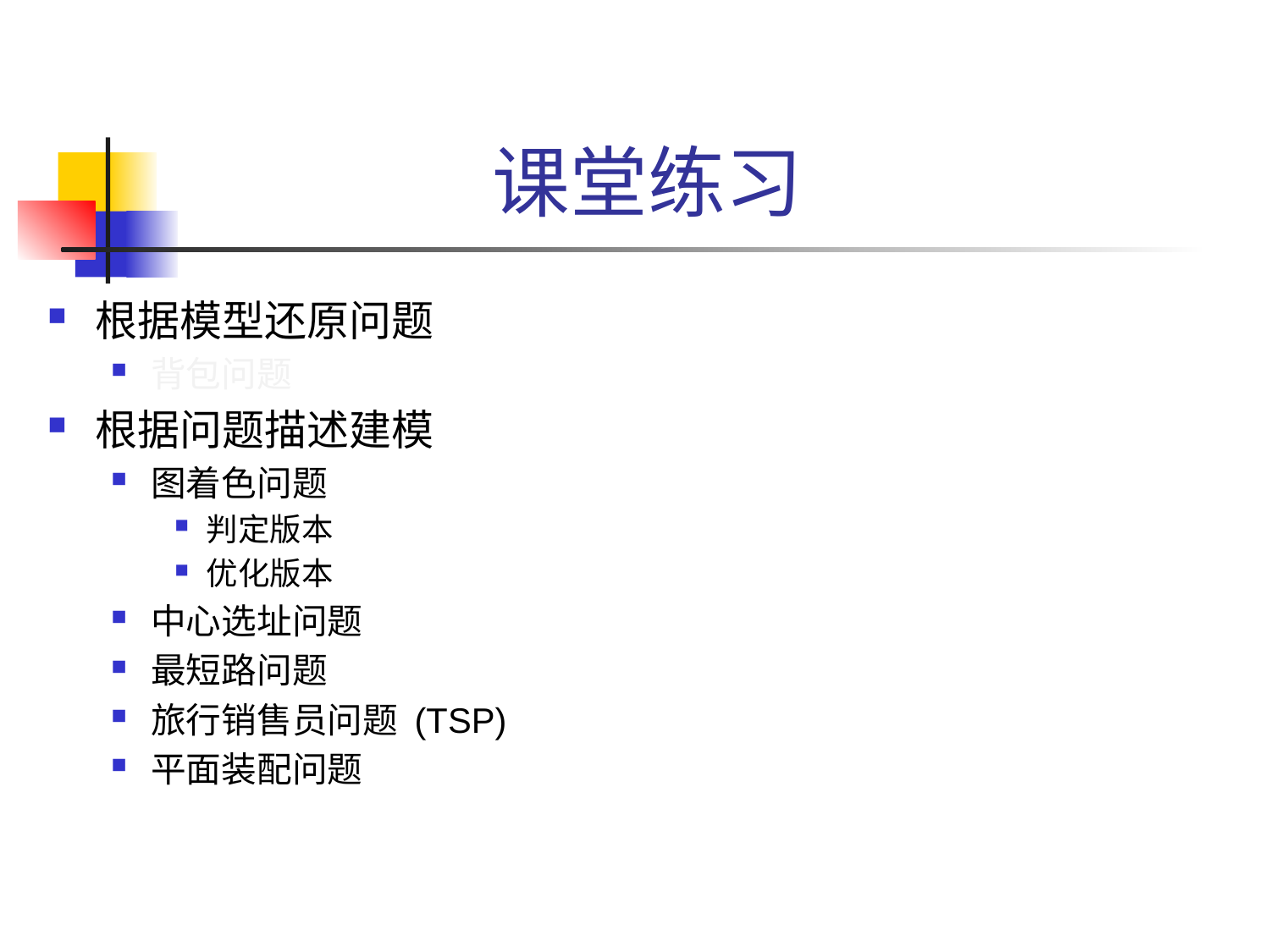

# 课堂练习
根据模型还原问题
背包问题
根据问题描述建模
图着色问题
判定版本
优化版本
中心选址问题
最短路问题
旅行销售员问题 (TSP)
平面装配问题